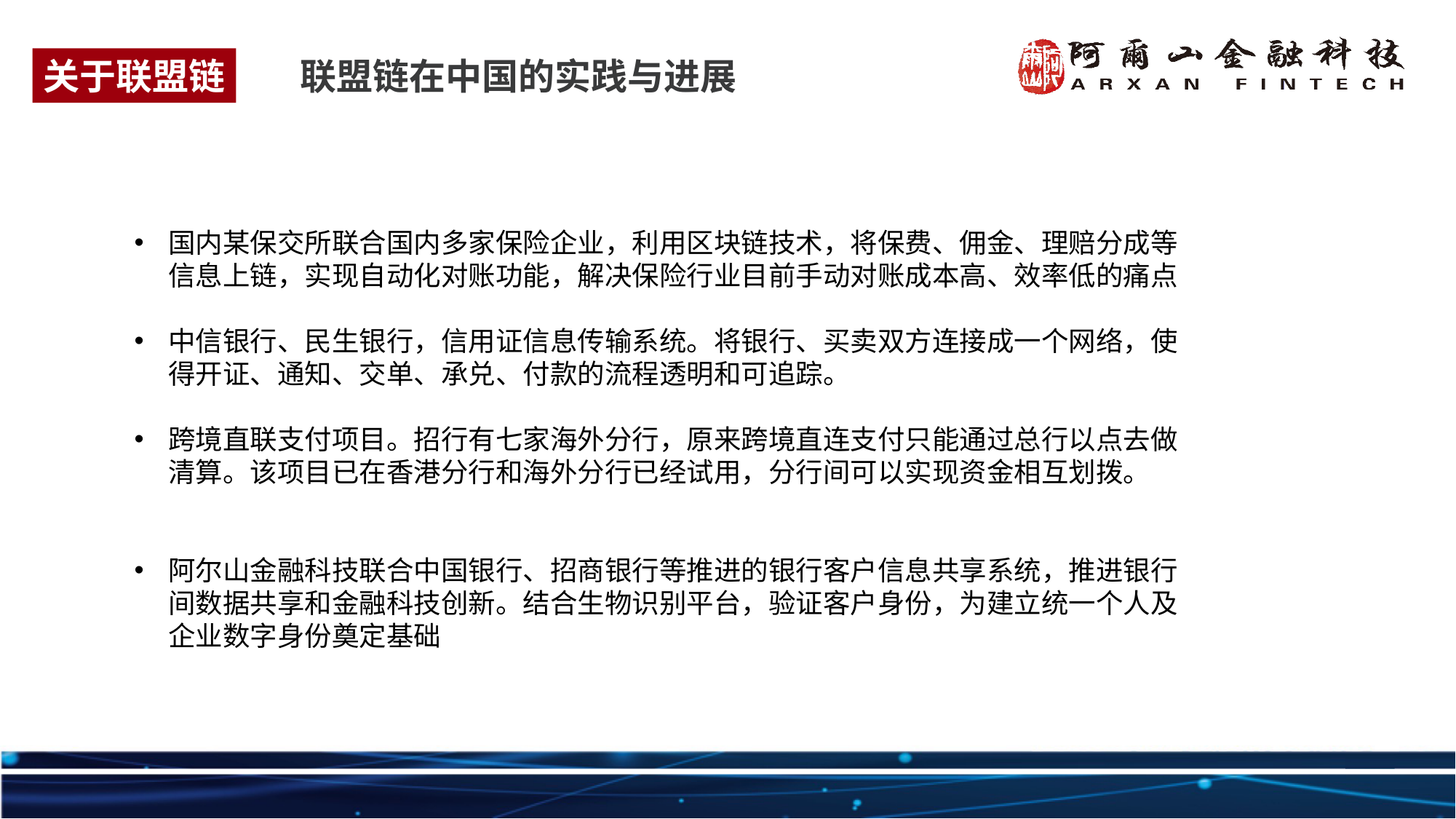

关于联盟链
联盟链在中国的实践与进展
国内某保交所联合国内多家保险企业，利用区块链技术，将保费、佣金、理赔分成等信息上链，实现自动化对账功能，解决保险行业目前手动对账成本高、效率低的痛点

中信银行、民生银行，信用证信息传输系统。将银行、买卖双方连接成一个网络，使得开证、通知、交单、承兑、付款的流程透明和可追踪。

跨境直联支付项目。招行有七家海外分行，原来跨境直连支付只能通过总行以点去做清算。该项目已在香港分行和海外分行已经试用，分行间可以实现资金相互划拨。

阿尔山金融科技联合中国银行、招商银行等推进的银行客户信息共享系统，推进银行间数据共享和金融科技创新。结合生物识别平台，验证客户身份，为建立统一个人及企业数字身份奠定基础